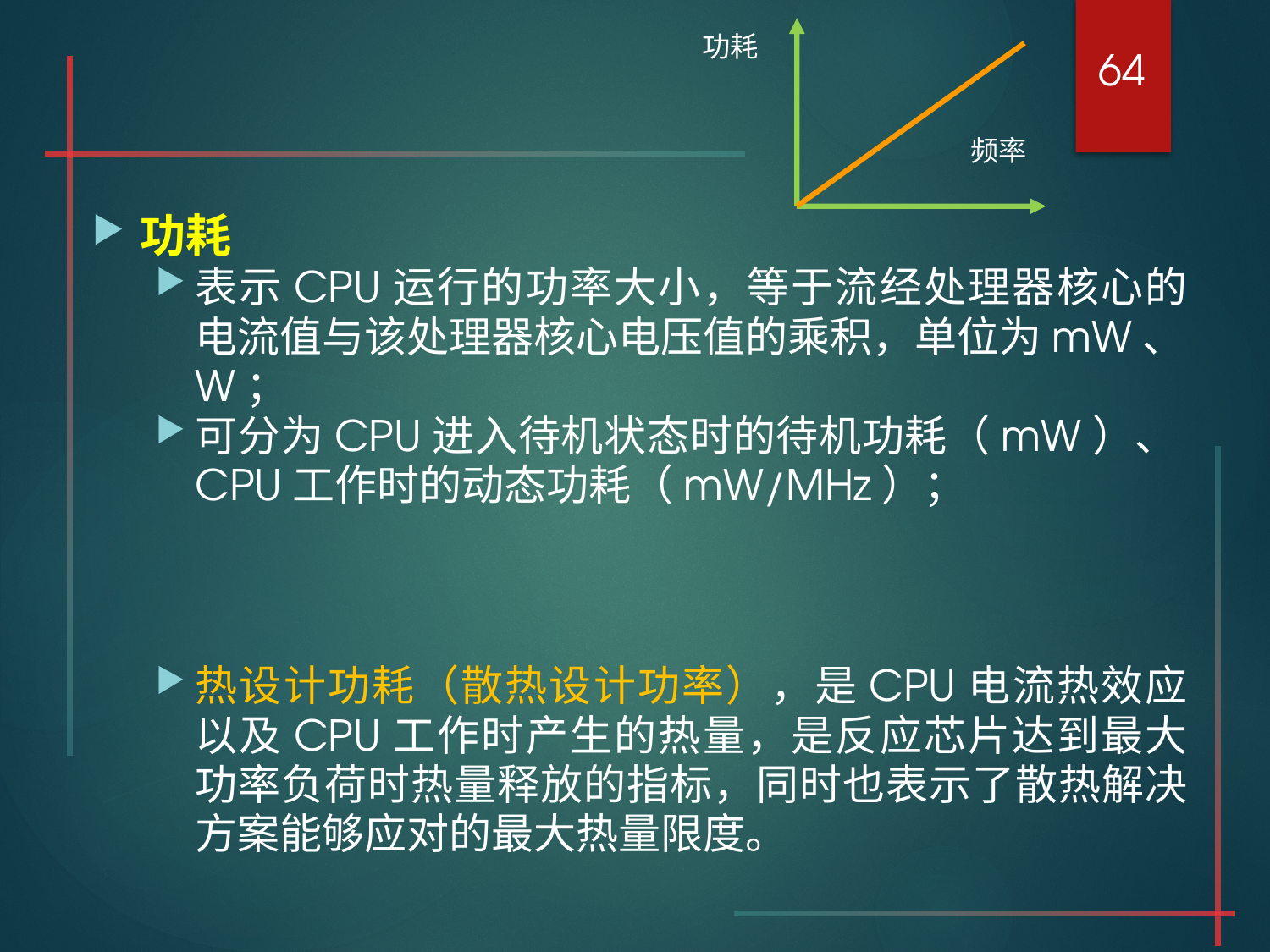

功耗

频率

64
功耗
表示CPU运行的功率大小，等于流经处理器核心的电流值与该处理器核心电压值的乘积，单位为mW、W；
可分为CPU进入待机状态时的待机功耗（mW）、CPU工作时的动态功耗（mW/MHz）；

热设计功耗（散热设计功率），是CPU电流热效应以及CPU工作时产生的热量，是反应芯片达到最大功率负荷时热量释放的指标，同时也表示了散热解决方案能够应对的最大热量限度。